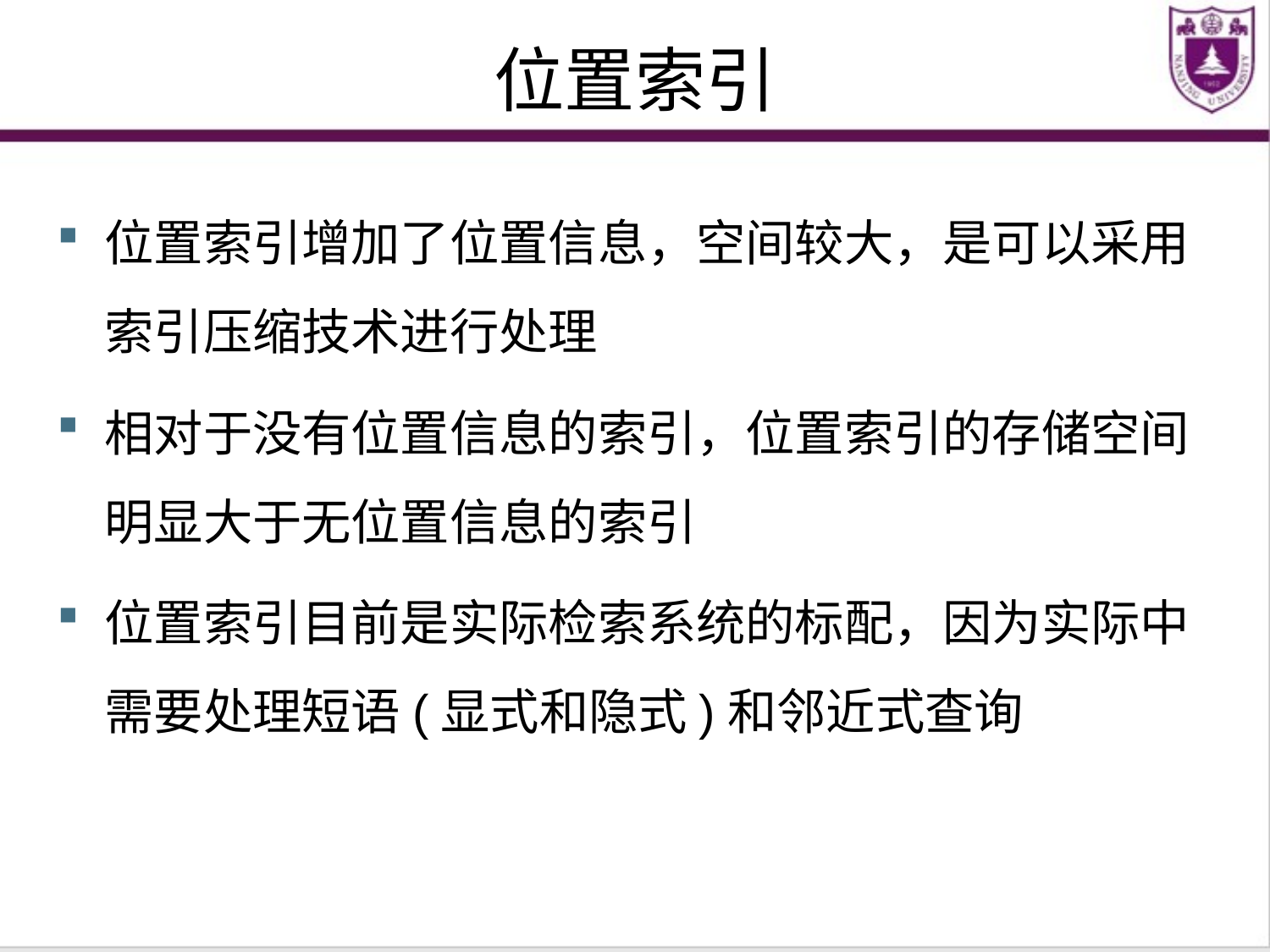

位置索引
位置索引增加了位置信息，空间较大，是可以采用索引压缩技术进行处理
相对于没有位置信息的索引，位置索引的存储空间明显大于无位置信息的索引
位置索引目前是实际检索系统的标配，因为实际中需要处理短语(显式和隐式)和邻近式查询